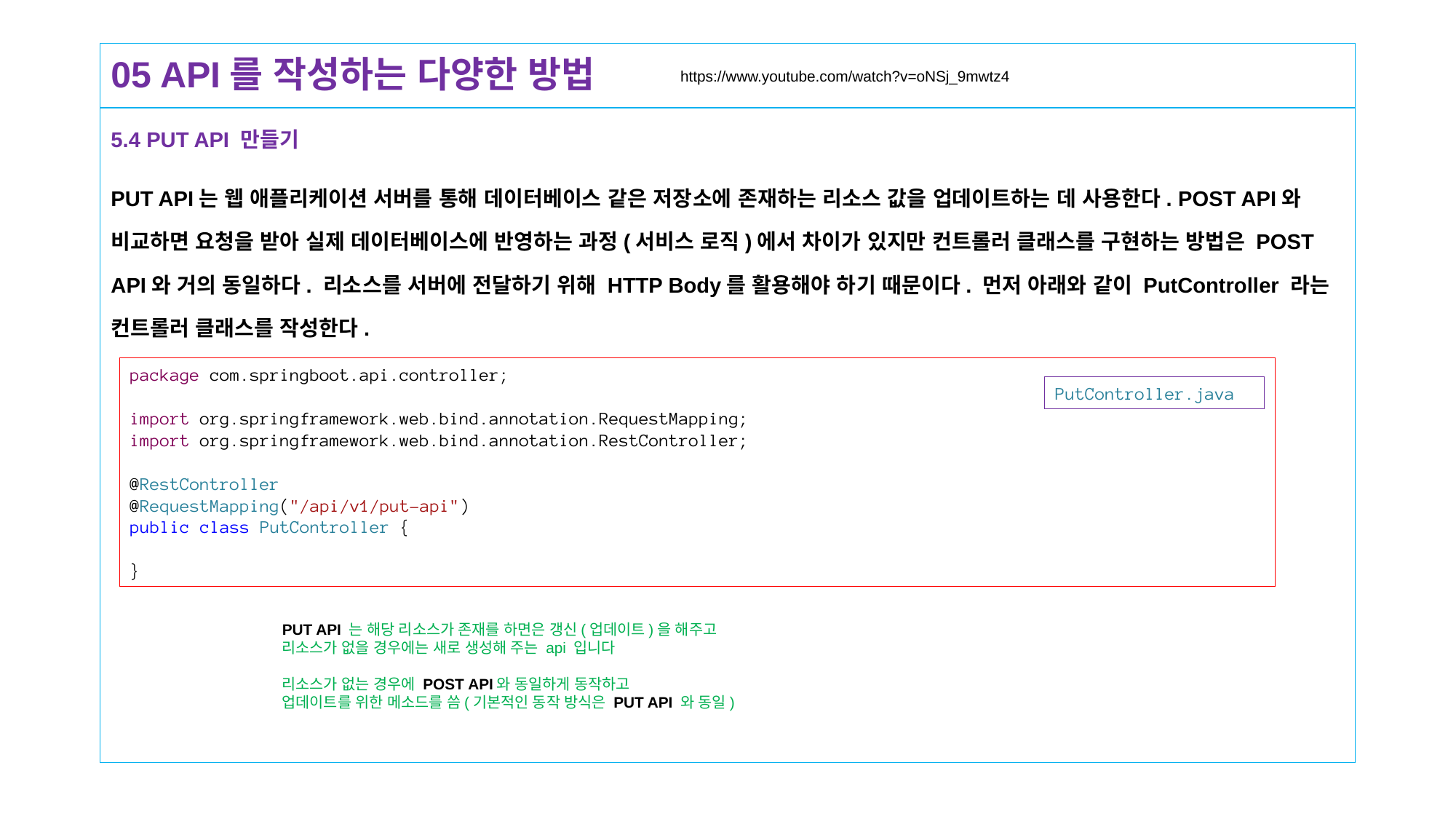

# 05 API를 작성하는 다양한 방법
https://www.youtube.com/watch?v=oNSj_9mwtz4
5.4 PUT API 만들기
PUT API는 웹 애플리케이션 서버를 통해 데이터베이스 같은 저장소에 존재하는 리소스 값을 업데이트하는 데 사용한다. POST API와 비교하면 요청을 받아 실제 데이터베이스에 반영하는 과정(서비스 로직)에서 차이가 있지만 컨트롤러 클래스를 구현하는 방법은 POST API와 거의 동일하다. 리소스를 서버에 전달하기 위해 HTTP Body를 활용해야 하기 때문이다. 먼저 아래와 같이 PutController 라는 컨트롤러 클래스를 작성한다.
package com.springboot.api.controller;

import org.springframework.web.bind.annotation.RequestMapping;
import org.springframework.web.bind.annotation.RestController;

@RestController
@RequestMapping("/api/v1/put-api")
public class PutController {
}
PutController.java

PUT API 는 해당 리소스가 존재를 하면은 갱신(업데이트)을 해주고
리소스가 없을 경우에는 새로 생성해 주는 api 입니다

리소스가 없는 경우에 POST API와 동일하게 동작하고
업데이트를 위한 메소드를 씀(기본적인 동작 방식은 PUT API 와 동일)